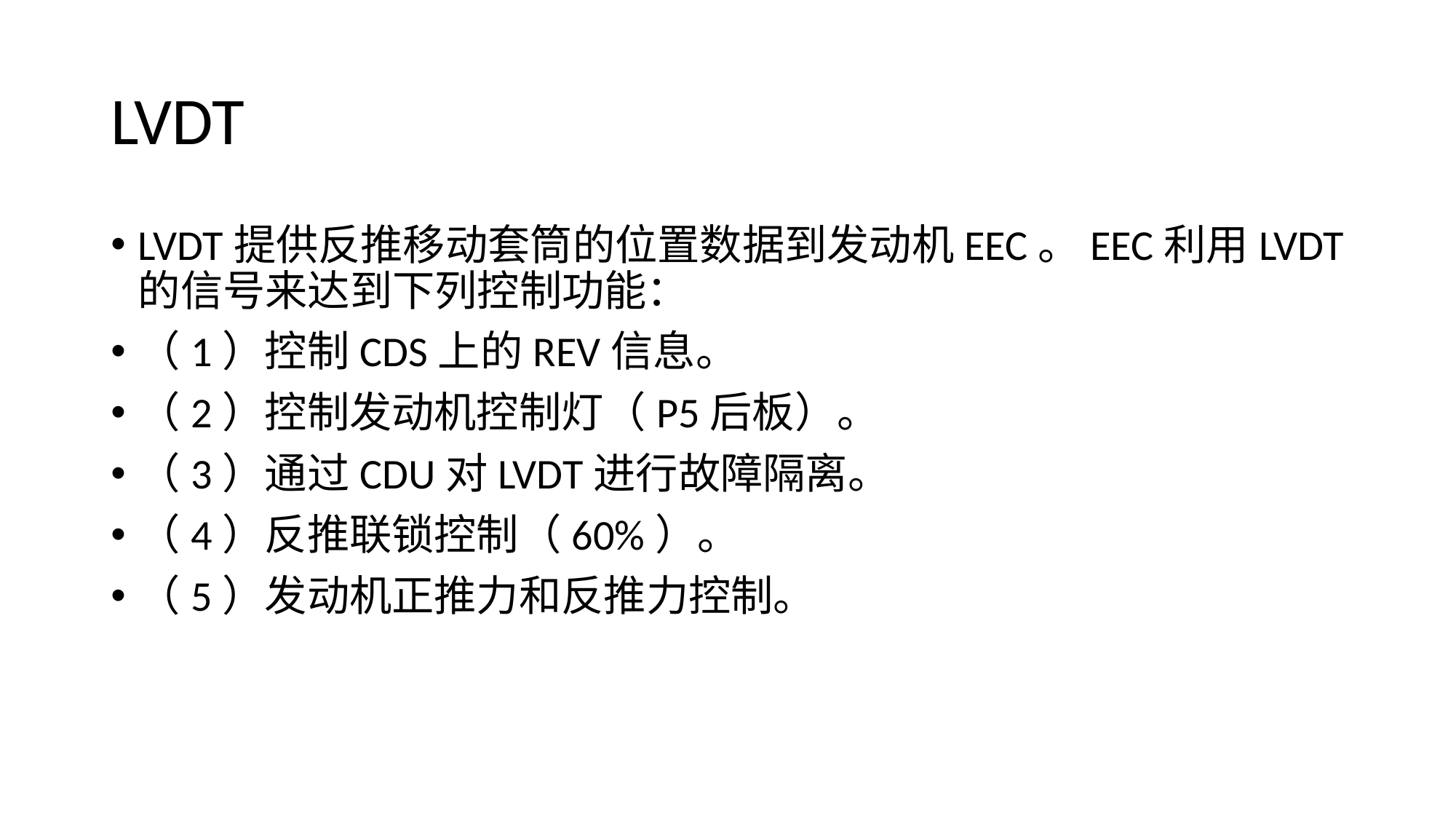

# LVDT
LVDT提供反推移动套筒的位置数据到发动机EEC。EEC利用LVDT的信号来达到下列控制功能：
（1）控制CDS上的REV信息。
（2）控制发动机控制灯（P5后板）。
（3）通过CDU对LVDT进行故障隔离。
（4）反推联锁控制（60%）。
（5）发动机正推力和反推力控制。